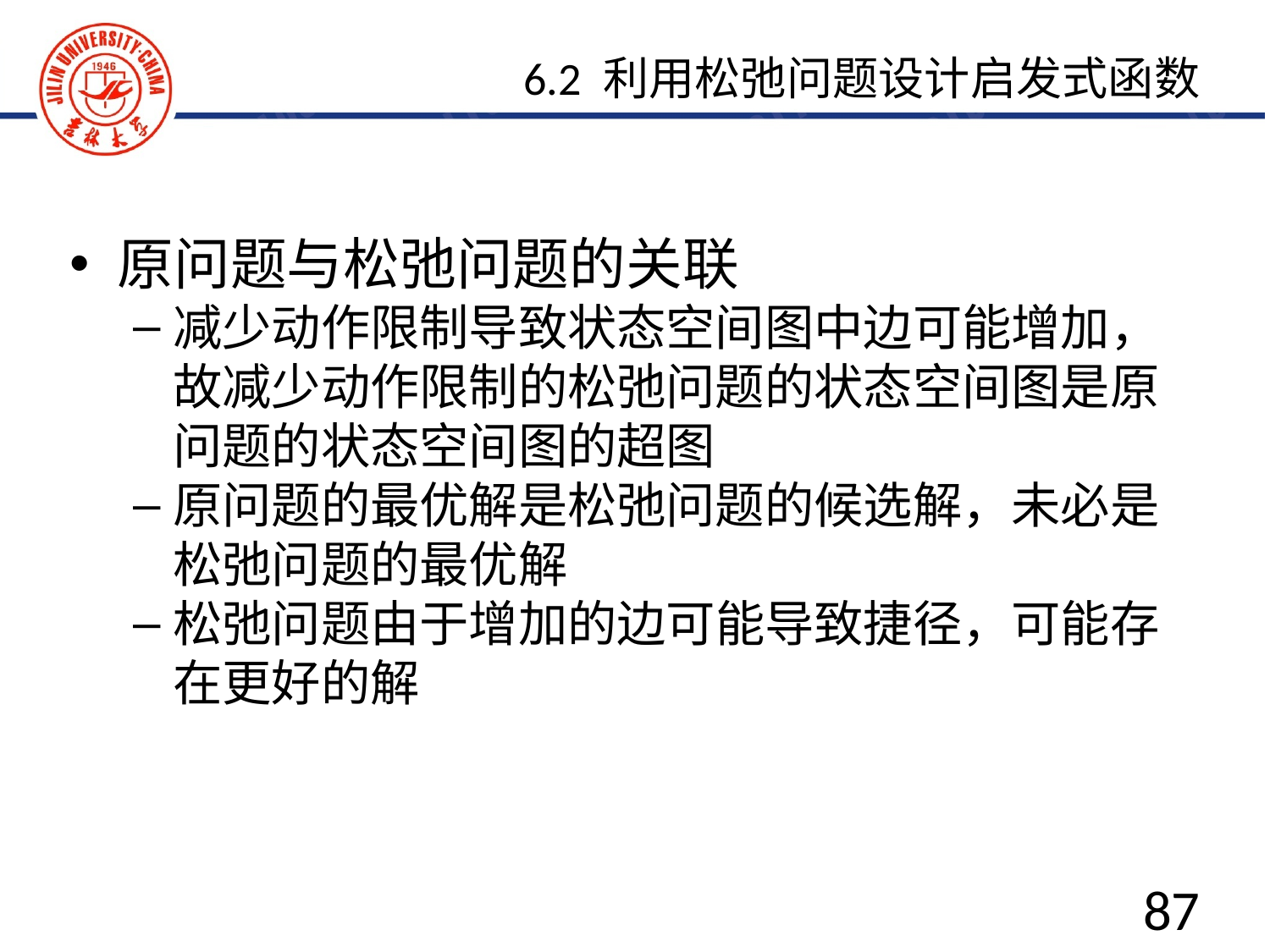

6.2 利用松弛问题设计启发式函数
原问题与松弛问题的关联
减少动作限制导致状态空间图中边可能增加，故减少动作限制的松弛问题的状态空间图是原问题的状态空间图的超图
原问题的最优解是松弛问题的候选解，未必是松弛问题的最优解
松弛问题由于增加的边可能导致捷径，可能存在更好的解
87